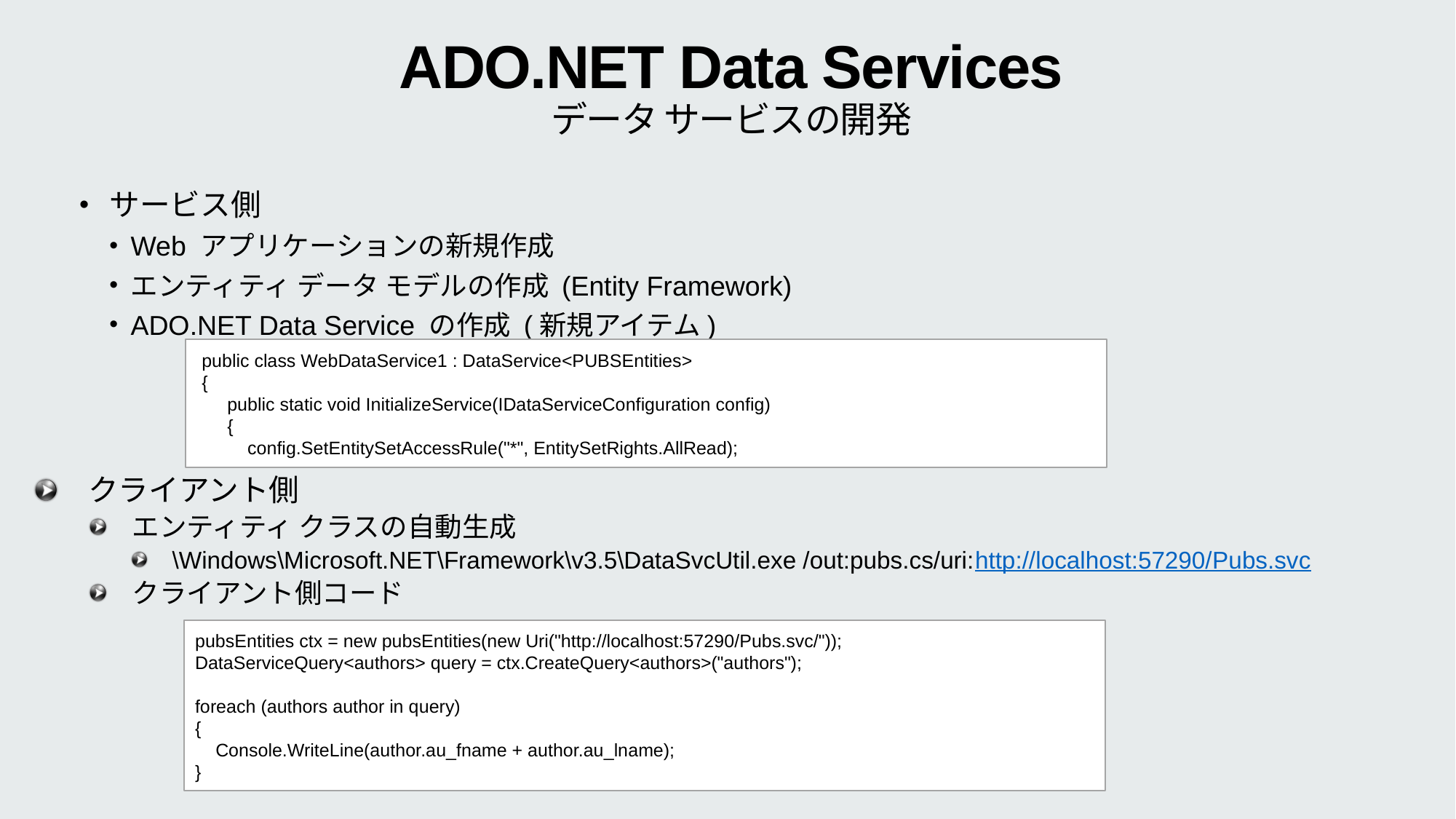

# ADO.NET Data Services データ サービスの開発
サービス側
Web アプリケーションの新規作成
エンティティ データ モデルの作成 (Entity Framework)
ADO.NET Data Service の作成 (新規アイテム)

 public class WebDataService1 : DataService<PUBSEntities>
 {
      public static void InitializeService(IDataServiceConfiguration config)
      {
          config.SetEntitySetAccessRule("*", EntitySetRights.AllRead);
クライアント側
エンティティ クラスの自動生成
\Windows\Microsoft.NET\Framework\v3.5\DataSvcUtil.exe /out:pubs.cs/uri:http://localhost:57290/Pubs.svc
クライアント側コード
pubsEntities ctx = new pubsEntities(new Uri("http://localhost:57290/Pubs.svc/"));
DataServiceQuery<authors> query = ctx.CreateQuery<authors>("authors");

foreach (authors author in query)
{
    Console.WriteLine(author.au_fname + author.au_lname);
}